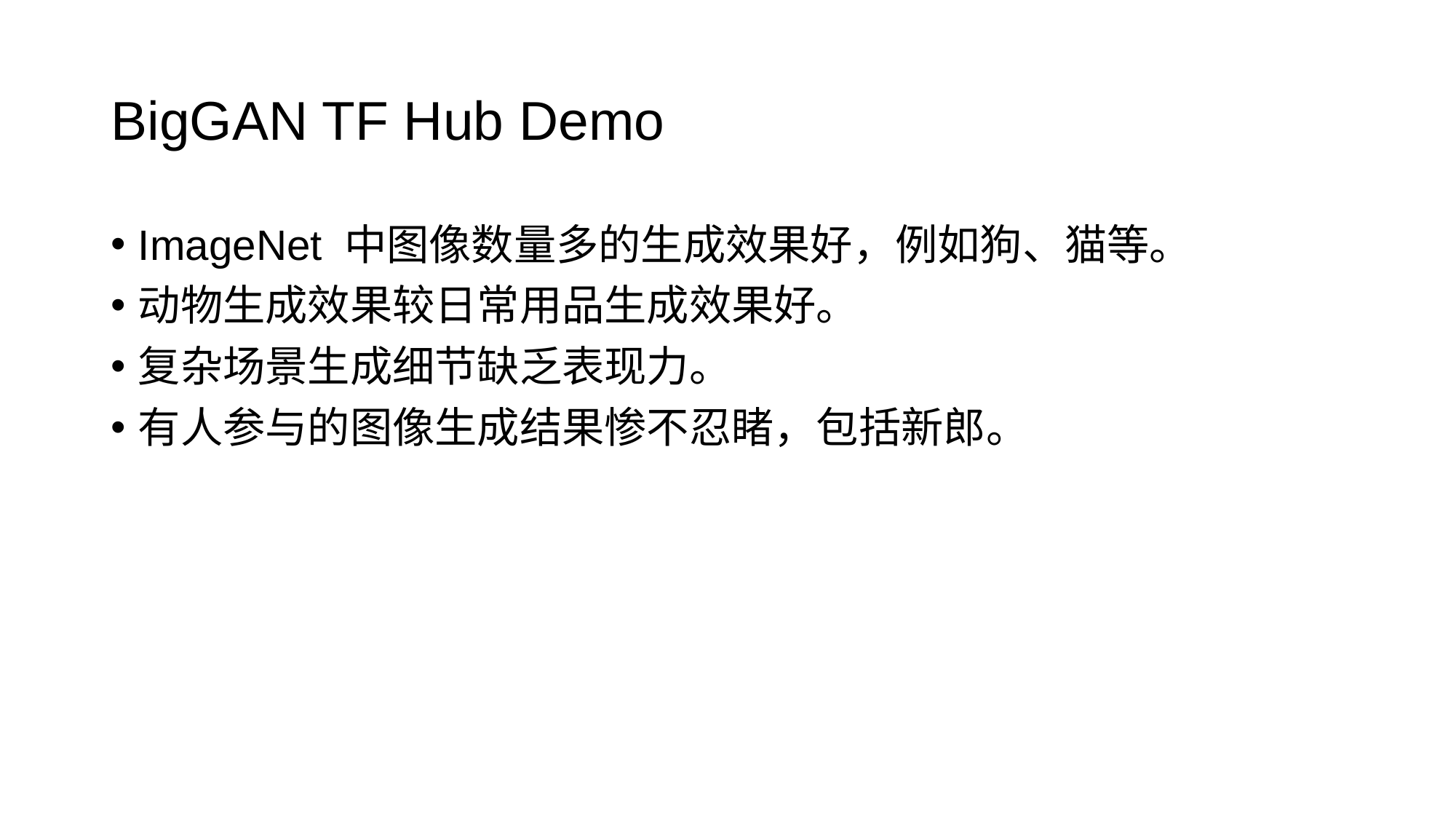

# BigGAN TF Hub Demo
ImageNet 中图像数量多的生成效果好，例如狗、猫等。
动物生成效果较日常用品生成效果好。
复杂场景生成细节缺乏表现力。
有人参与的图像生成结果惨不忍睹，包括新郎。